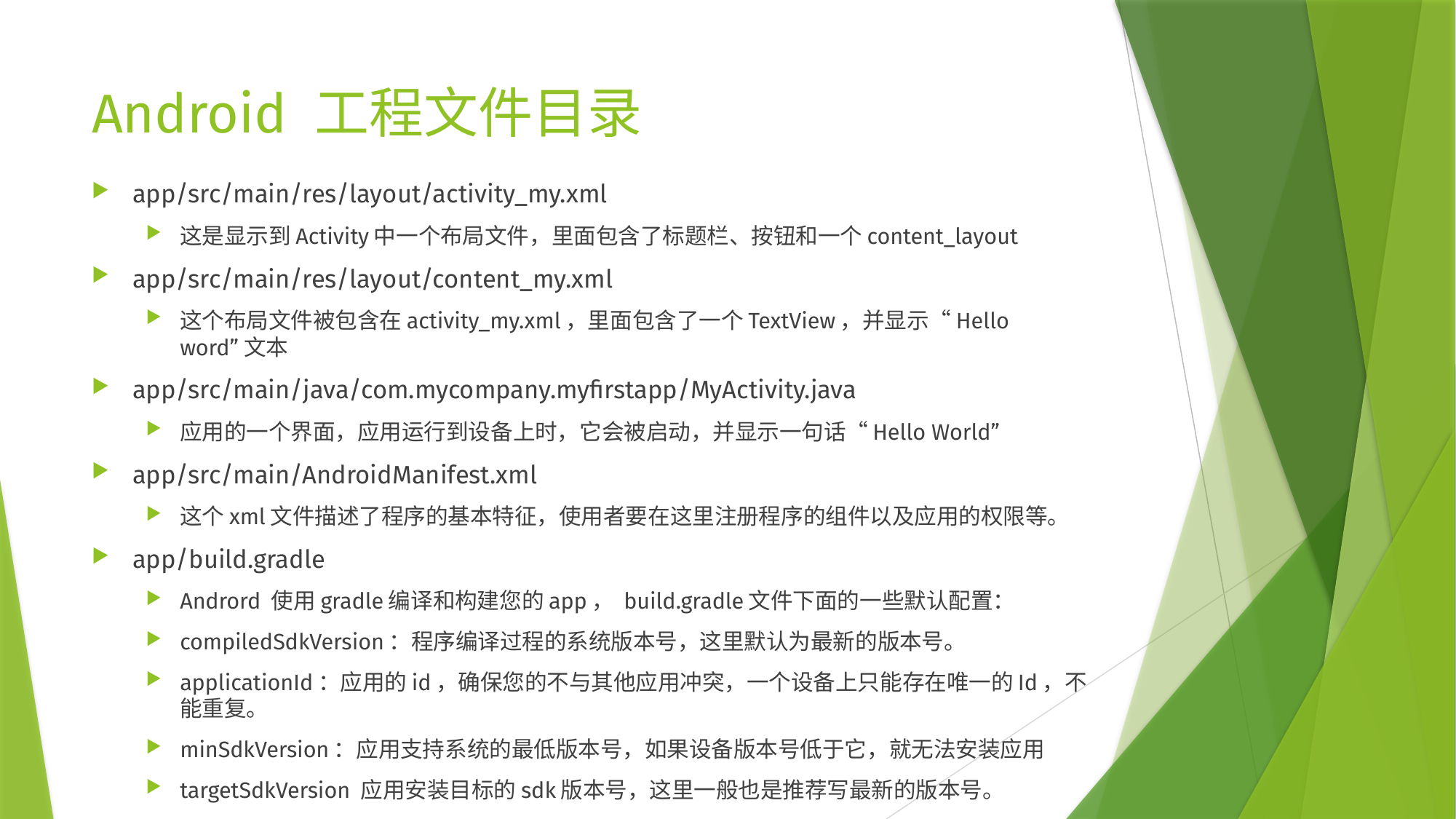

# Android 工程文件目录
app/src/main/res/layout/activity_my.xml
这是显示到Activity中一个布局文件，里面包含了标题栏、按钮和一个content_layout
app/src/main/res/layout/content_my.xml
这个布局文件被包含在activity_my.xml，里面包含了一个TextView，并显示“Hello word”文本
app/src/main/java/com.mycompany.myfirstapp/MyActivity.java
应用的一个界面，应用运行到设备上时，它会被启动，并显示一句话“Hello World”
app/src/main/AndroidManifest.xml
这个xml文件描述了程序的基本特征，使用者要在这里注册程序的组件以及应用的权限等。
app/build.gradle
Andrord 使用gradle编译和构建您的app， build.gradle文件下面的一些默认配置：
compiledSdkVersion：程序编译过程的系统版本号，这里默认为最新的版本号。
applicationId：应用的id，确保您的不与其他应用冲突，一个设备上只能存在唯一的Id，不能重复。
minSdkVersion：应用支持系统的最低版本号，如果设备版本号低于它，就无法安装应用
targetSdkVersion 应用安装目标的sdk版本号，这里一般也是推荐写最新的版本号。